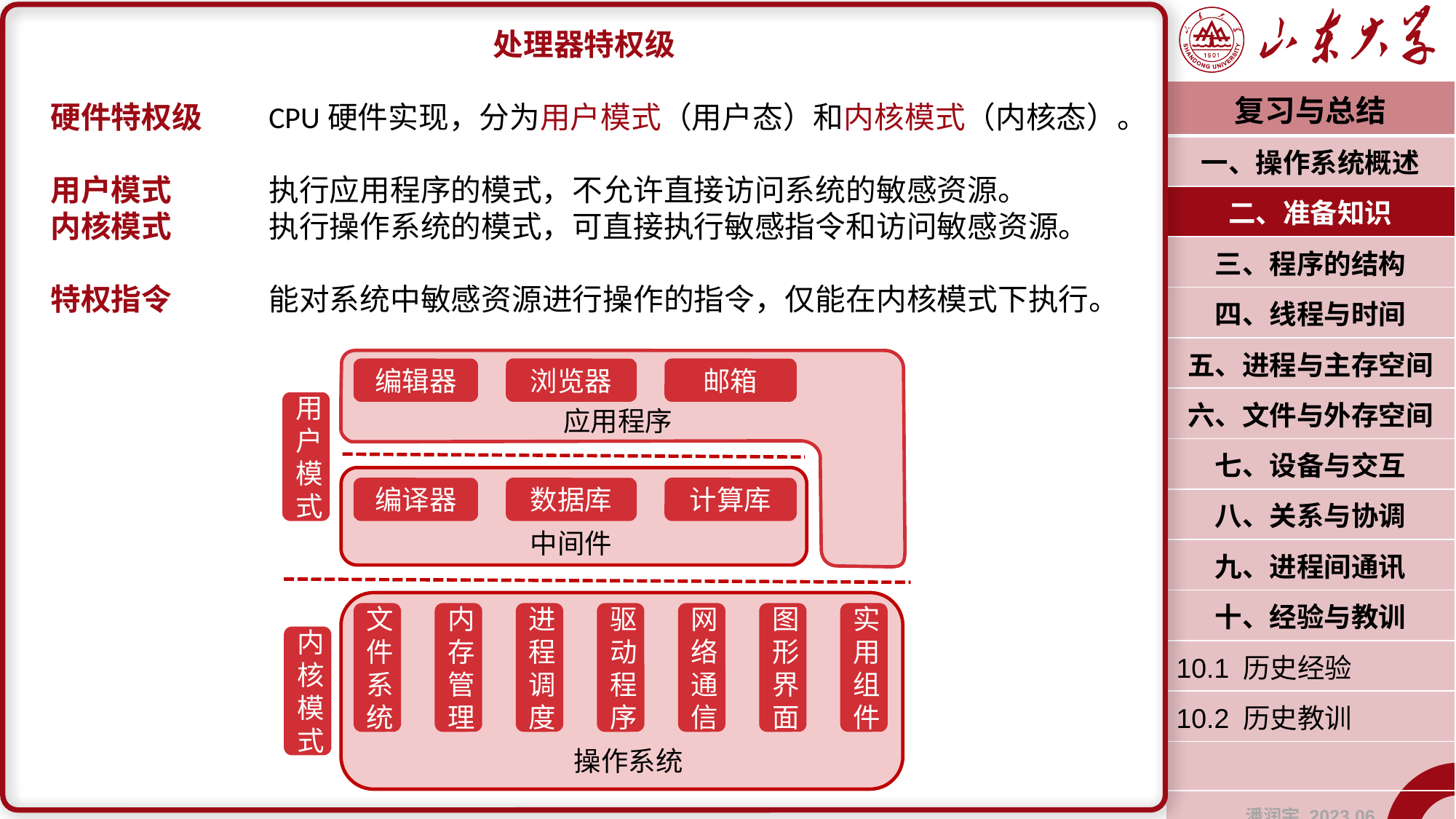

处理器特权级

硬件特权级	CPU硬件实现，分为用户模式（用户态）和内核模式（内核态）。

用户模式	执行应用程序的模式，不允许直接访问系统的敏感资源。
内核模式	执行操作系统的模式，可直接执行敏感指令和访问敏感资源。

特权指令	能对系统中敏感资源进行操作的指令，仅能在内核模式下执行。
| 复习与总结 |
| --- |
| 一、操作系统概述 |
| 二、准备知识 |
| 三、程序的结构 |
| 四、线程与时间 |
| 五、进程与主存空间 |
| 六、文件与外存空间 |
| 七、设备与交互 |
| 八、关系与协调 |
| 九、进程间通讯 |
| 十、经验与教训 |
| 10.1 历史经验 |
| 10.2 历史教训 |
|  |
| 潘润宇 2023.06 |

编辑器
浏览器
邮箱
用户
模式
应用程序

编译器
数据库
计算库
中间件

文件系统
内存管理
进程调度
驱动程序
网络通信
图形界面
实用组件
内核模式
操作系统